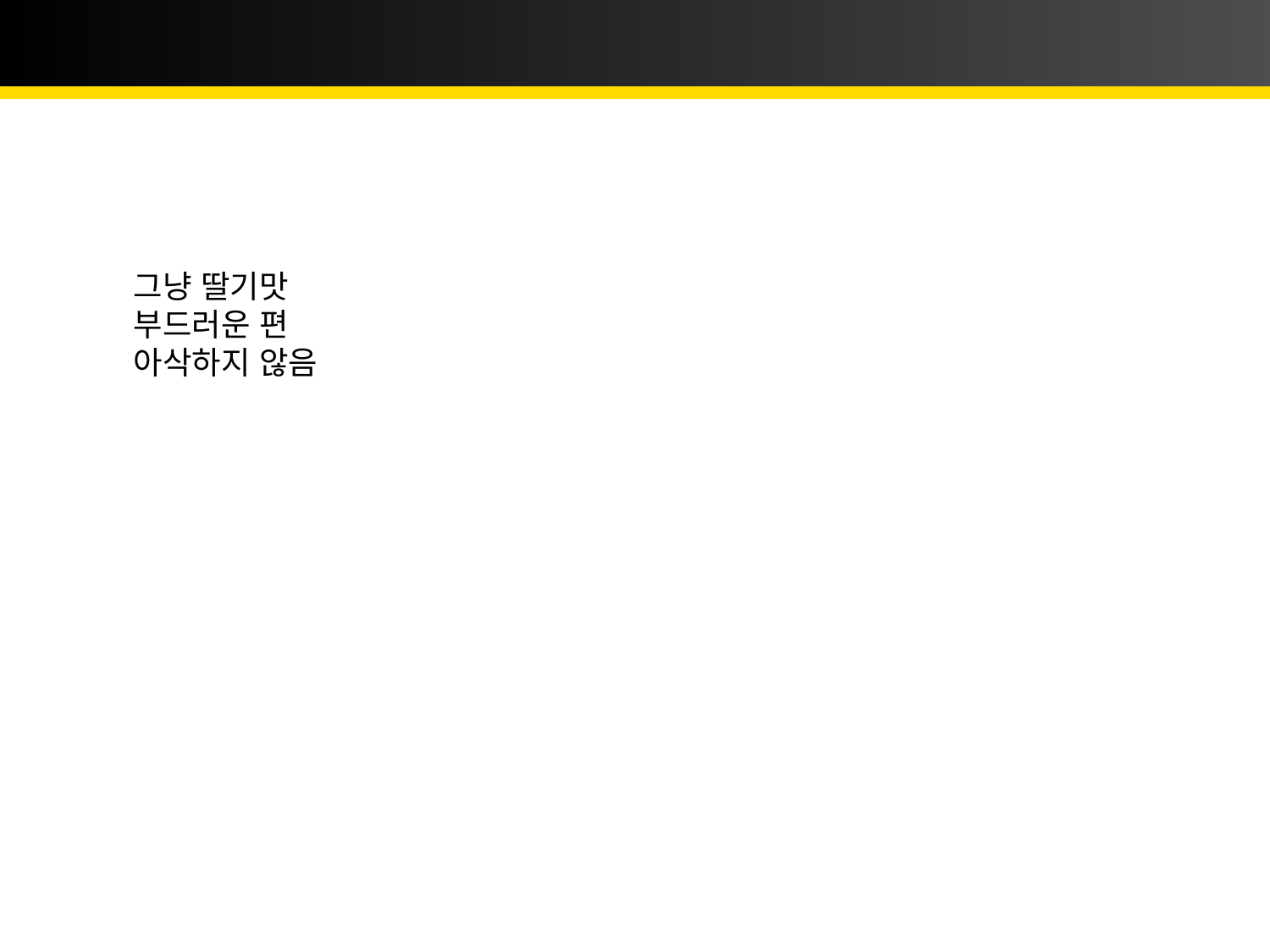

# 비타베리
그냥 딸기맛
부드러운 편
아삭하지 않음